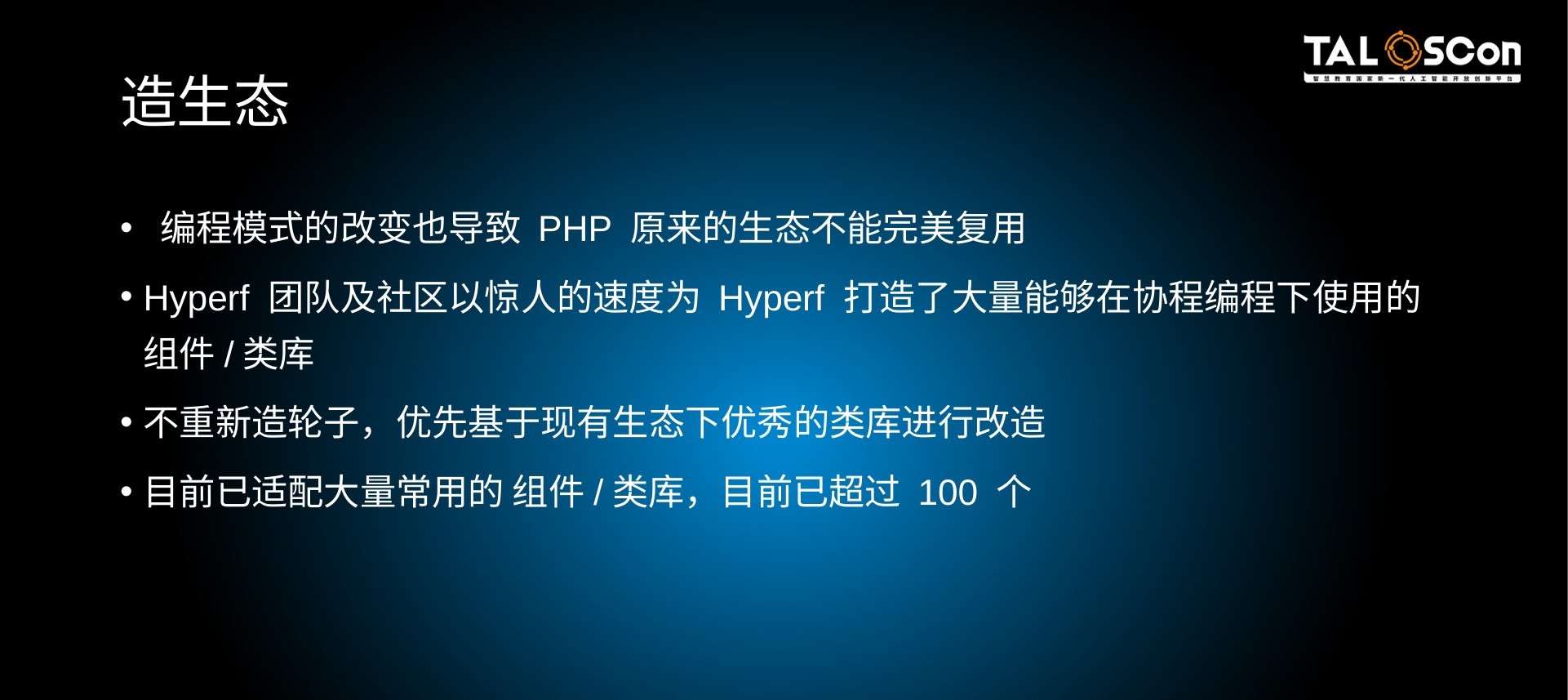

# 造生态
 编程模式的改变也导致 PHP 原来的生态不能完美复用
Hyperf 团队及社区以惊人的速度为 Hyperf 打造了大量能够在协程编程下使用的 组件/类库
不重新造轮子，优先基于现有生态下优秀的类库进行改造
目前已适配大量常用的 组件/类库，目前已超过 100 个